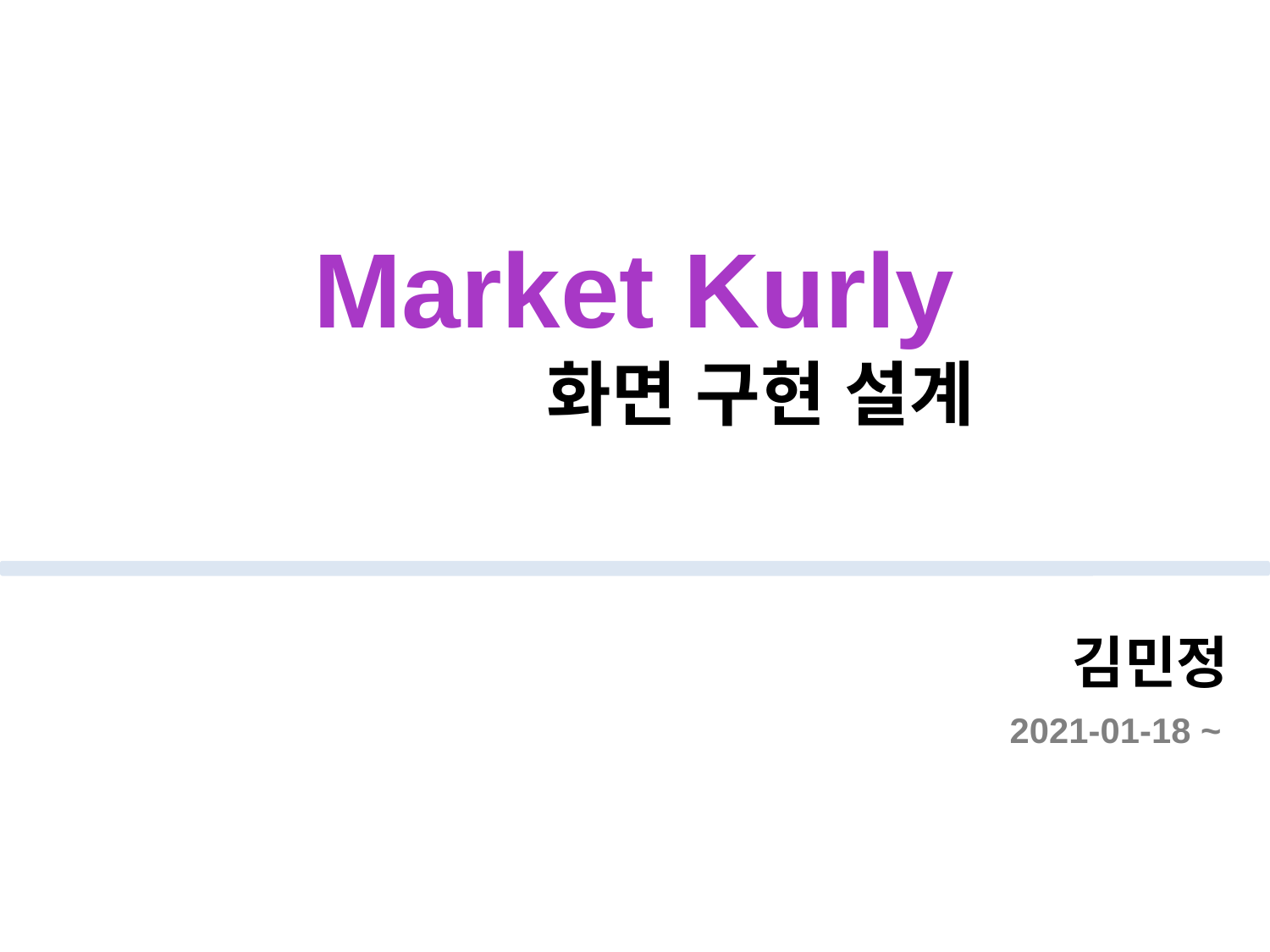

Market Kurly
화면 구현 설계

김민정
2021-01-18 ~